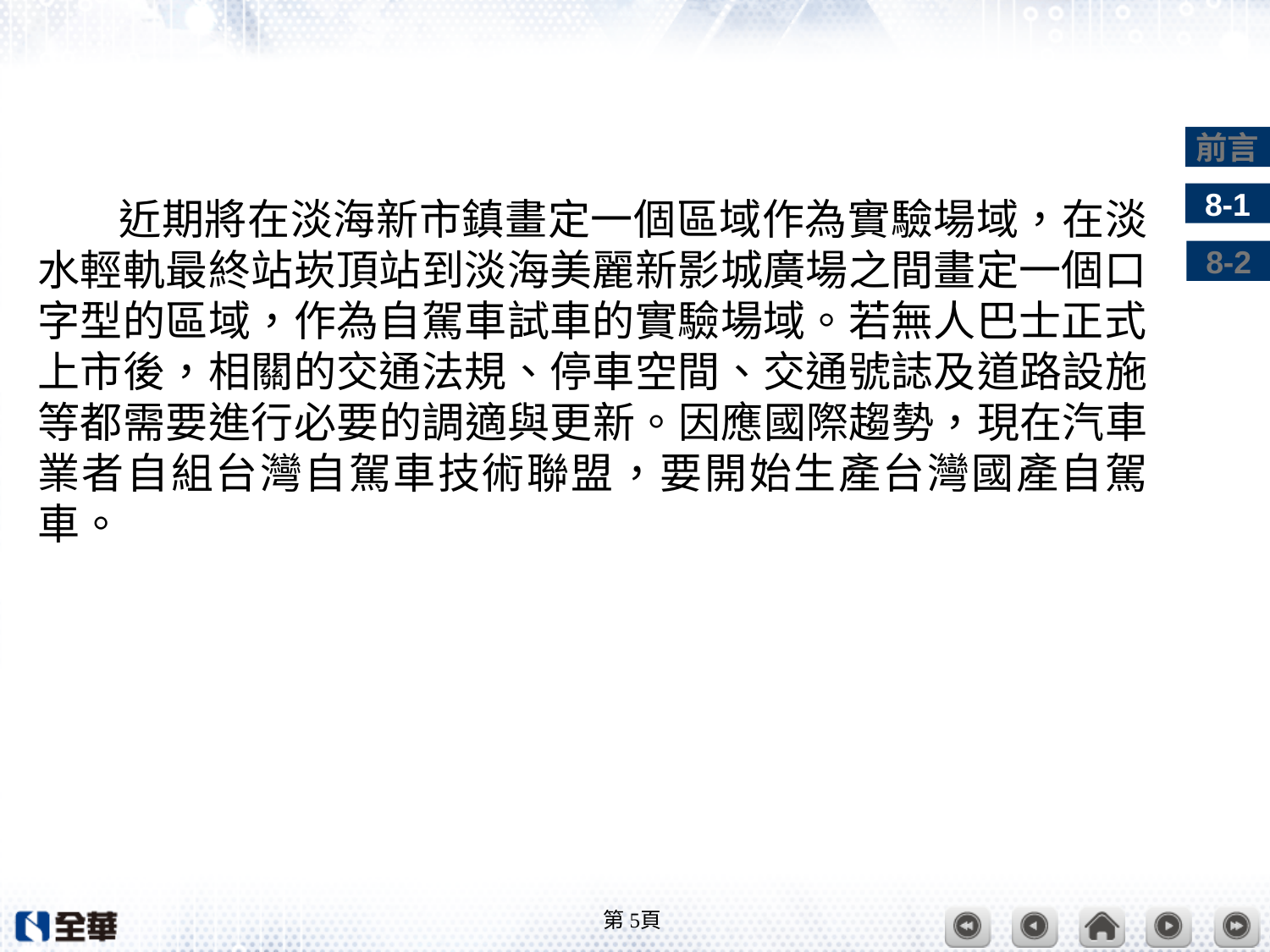

#
       近期將在淡海新市鎮畫定一個區域作為實驗場域，在淡水輕軌最終站崁頂站到淡海美麗新影城廣場之間畫定一個口字型的區域，作為自駕車試車的實驗場域。若無人巴士正式上市後，相關的交通法規、停車空間、交通號誌及道路設施等都需要進行必要的調適與更新。因應國際趨勢，現在汽車業者自組台灣自駕車技術聯盟，要開始生產台灣國產自駕車。